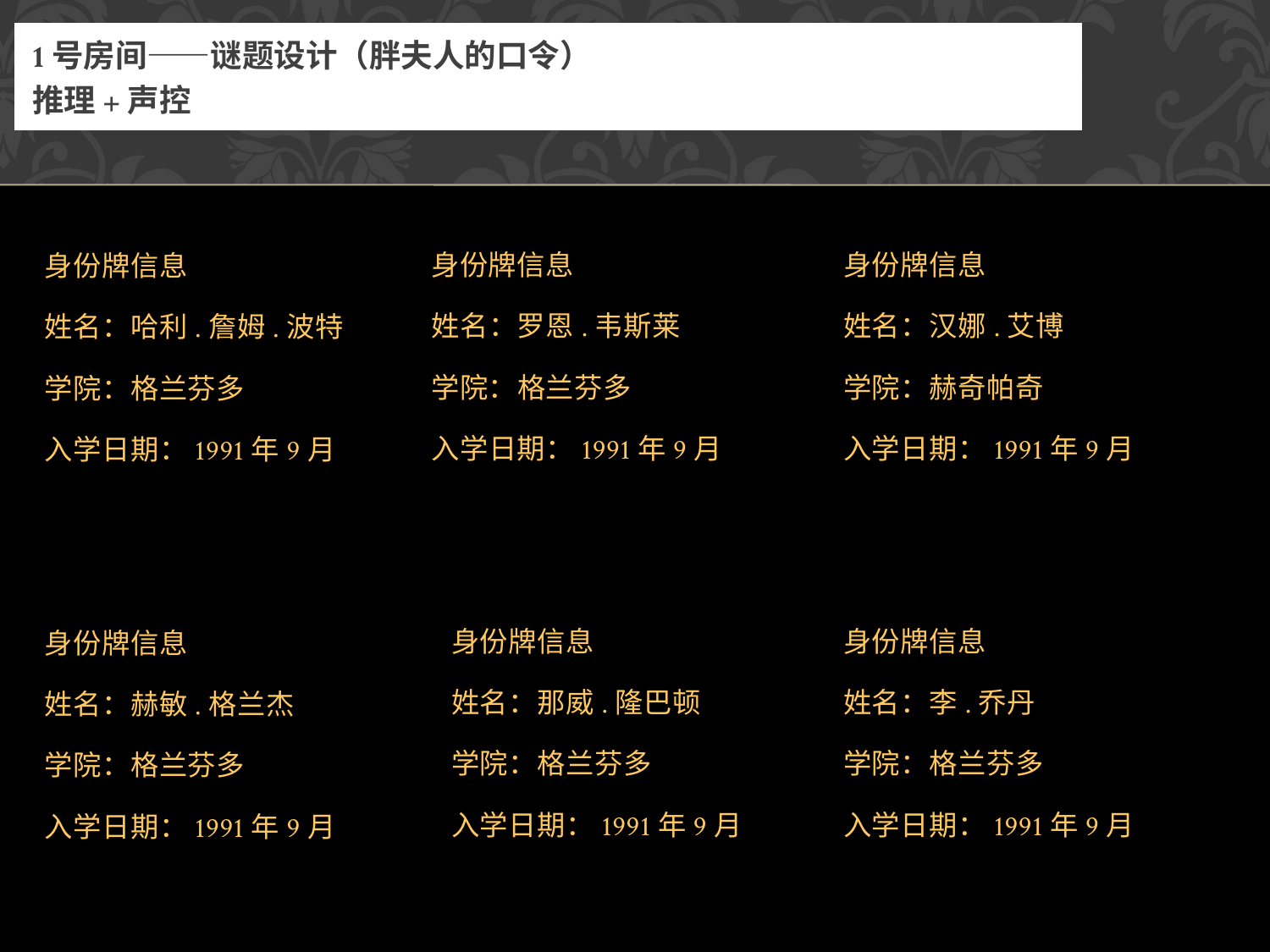

1号房间——谜题设计（胖夫人的口令）
推理+声控
身份牌信息
姓名：罗恩.韦斯莱
学院：格兰芬多
入学日期：1991年9月

身份牌信息
姓名：汉娜.艾博
学院：赫奇帕奇
入学日期：1991年9月

身份牌信息
姓名：哈利.詹姆.波特
学院：格兰芬多
入学日期：1991年9月

身份牌信息
姓名：那威.隆巴顿
学院：格兰芬多
入学日期：1991年9月

身份牌信息
姓名：李.乔丹
学院：格兰芬多
入学日期：1991年9月

身份牌信息
姓名：赫敏.格兰杰
学院：格兰芬多
入学日期：1991年9月